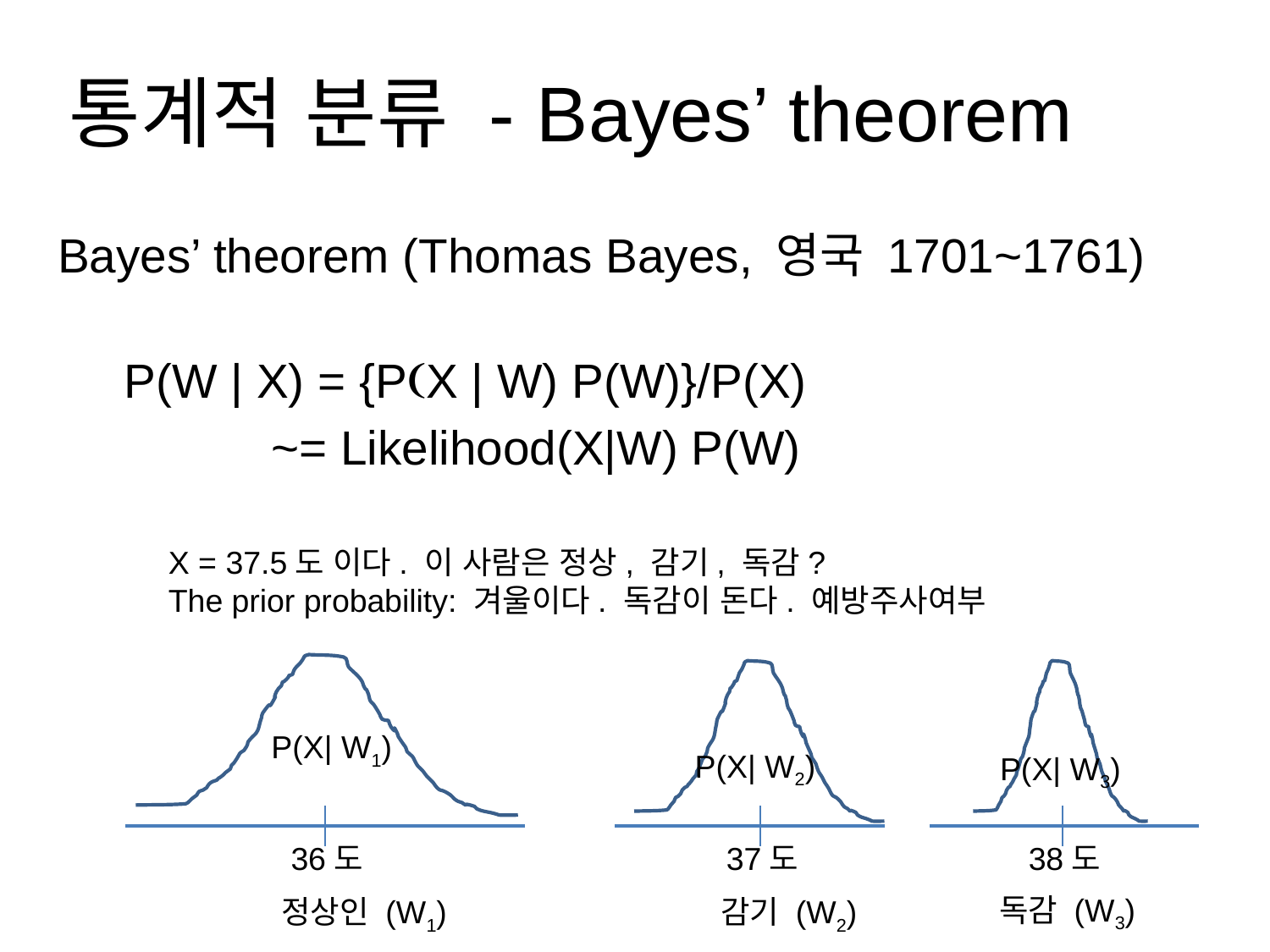

# 통계적 분류 - Bayes’ theorem
Bayes’ theorem (Thomas Bayes, 영국 1701~1761)
     P(W | X) = {P(X | W) P(W)}/P(X)
                ~= Likelihood(X|W) P(W)

X = 37.5도 이다. 이 사람은 정상, 감기, 독감?
The prior probability: 겨울이다. 독감이 돈다. 예방주사여부

P(X| W1)
P(X| W2)
P(X| W3)
36도
37도
38도
독감 (W3)
정상인 (W1)
감기 (W2)